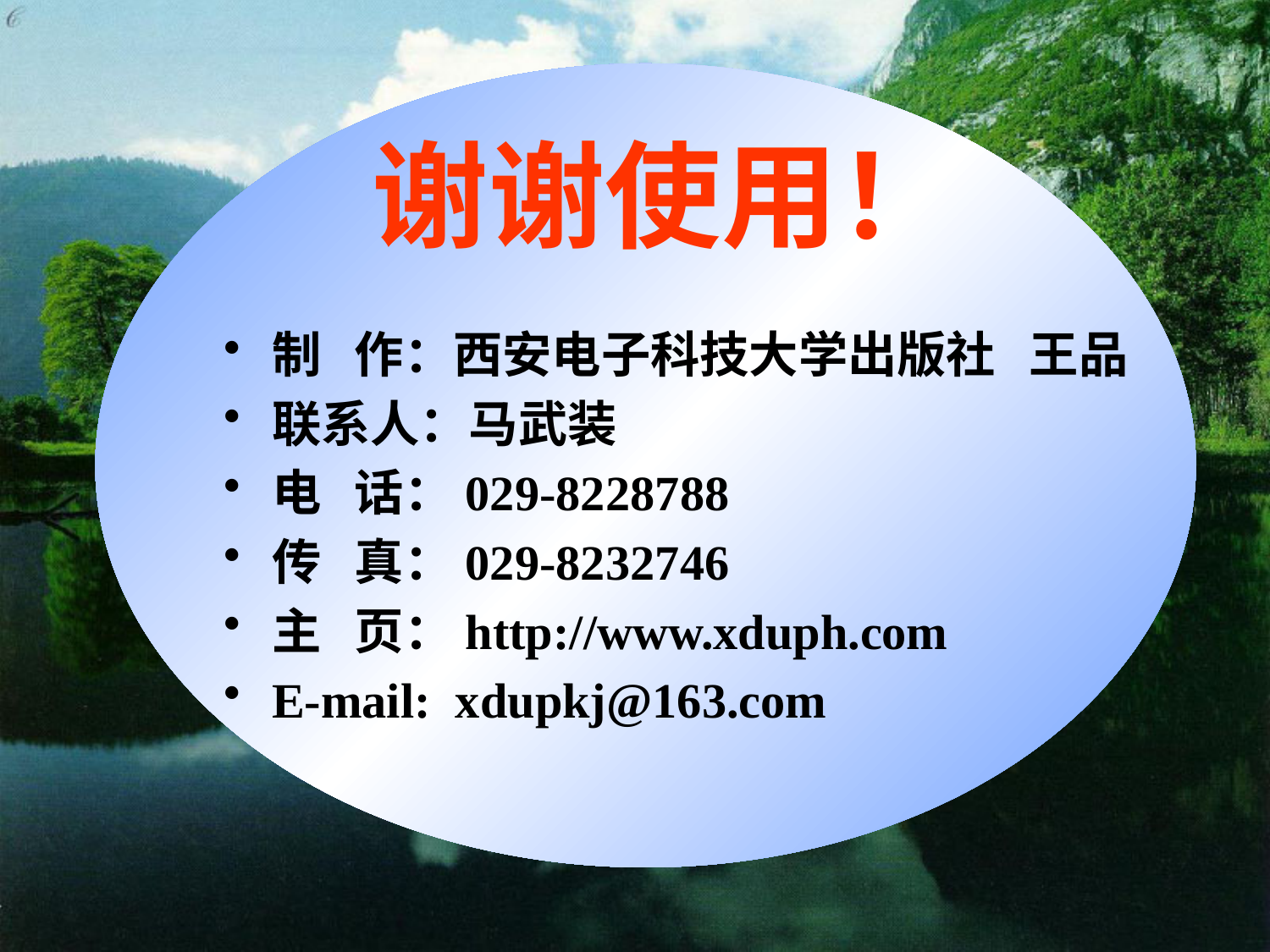

谢谢使用！
制   作：西安电子科技大学出版社   王品
联系人：马武装
电   话：029-8228788
传   真：029-8232746
主   页：http://www.xduph.com
E-mail:  xdupkj@163.com